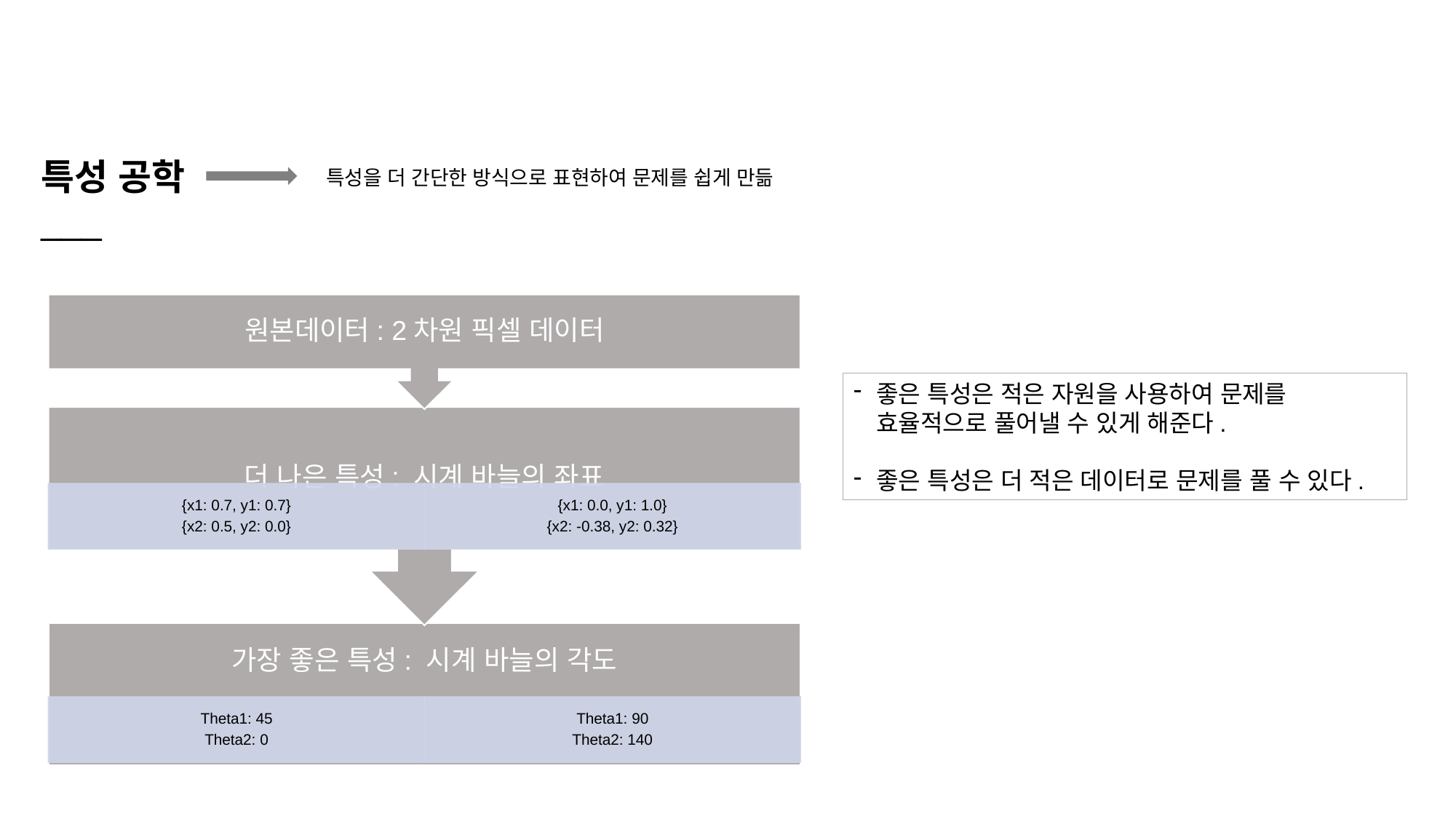

특성 공학
___
특성을 더 간단한 방식으로 표현하여 문제를 쉽게 만듦

가장 좋은 특성: 시계 바늘의 각도
Theta1: 45
Theta2: 0
Theta1: 90
Theta2: 140
더 나은 특성: 시계 바늘의 좌표
{x1: 0.7, y1: 0.7}
{x2: 0.5, y2: 0.0}
{x1: 0.0, y1: 1.0}
{x2: -0.38, y2: 0.32}
원본데이터: 2차원 픽셀 데이터
좋은 특성은 적은 자원을 사용하여 문제를 효율적으로 풀어낼 수 있게 해준다.

좋은 특성은 더 적은 데이터로 문제를 풀 수 있다.